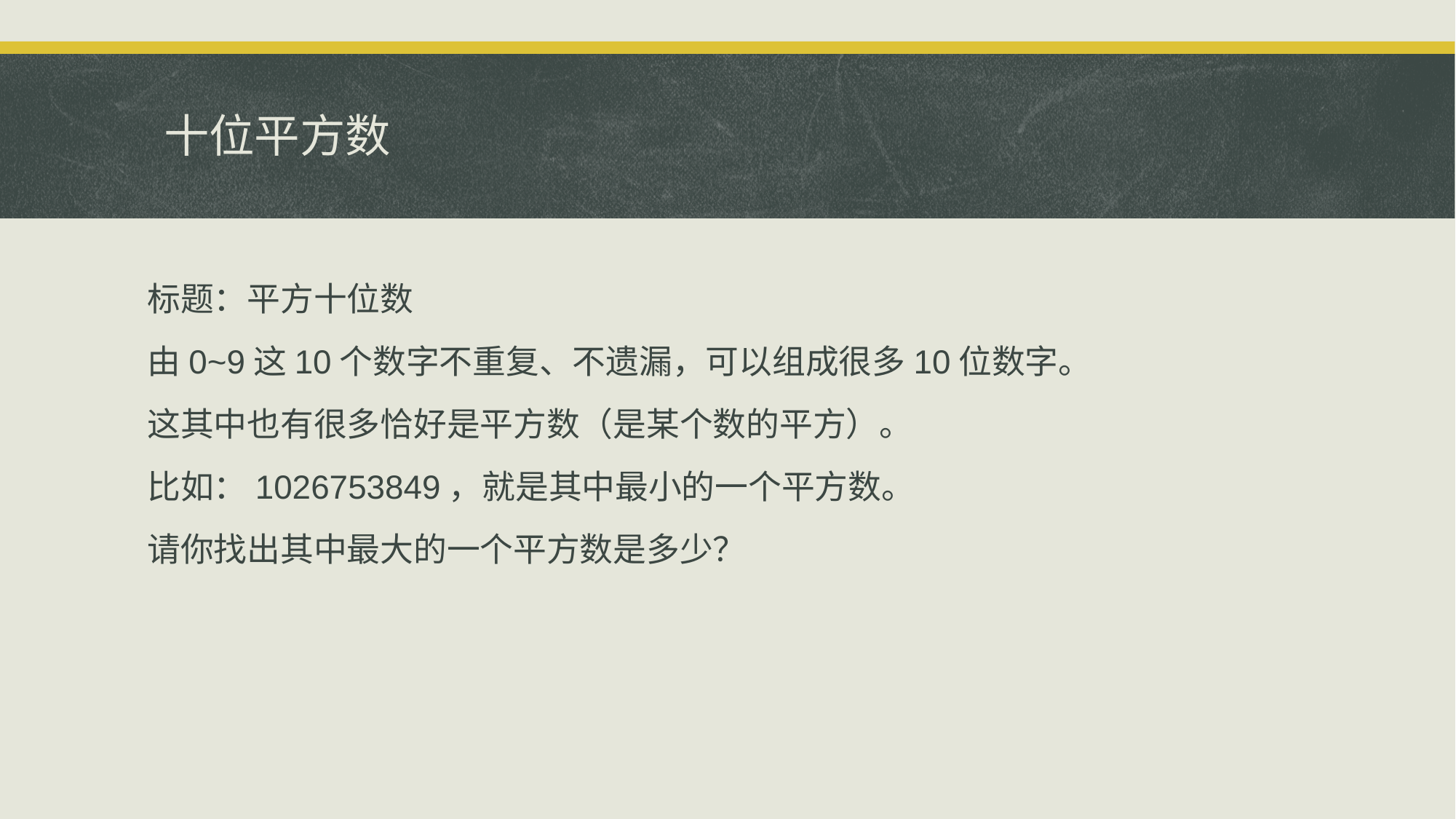

# 十位平方数
标题：平方十位数
由0~9这10个数字不重复、不遗漏，可以组成很多10位数字。
这其中也有很多恰好是平方数（是某个数的平方）。
比如：1026753849，就是其中最小的一个平方数。
请你找出其中最大的一个平方数是多少？